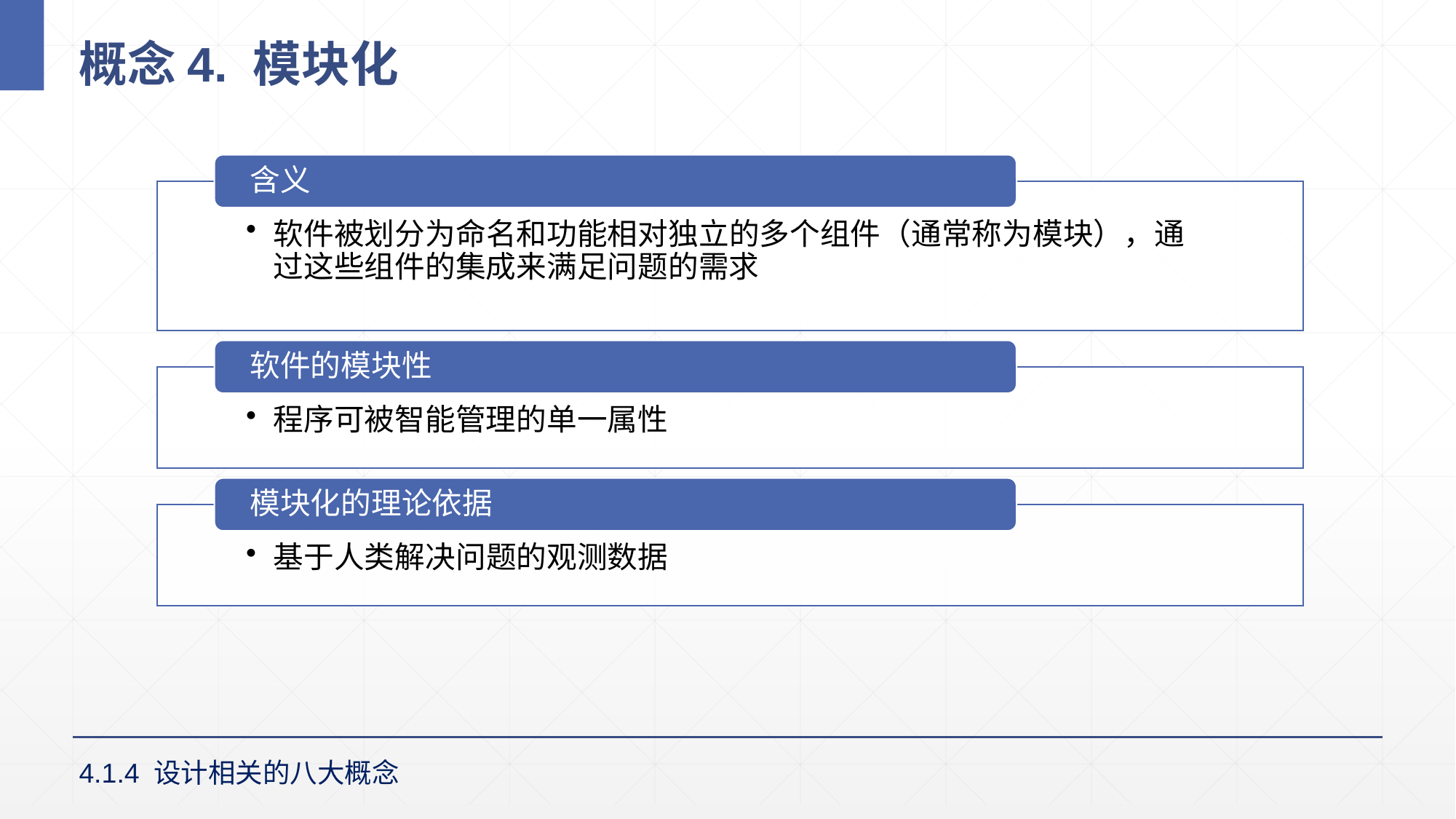

# 概念4. 模块化
软件被划分为命名和功能相对独立的多个组件（通常称为模块），通过这些组件的集成来满足问题的需求
含义
程序可被智能管理的单一属性
软件的模块性
基于人类解决问题的观测数据
模块化的理论依据
4.1.4 设计相关的八大概念